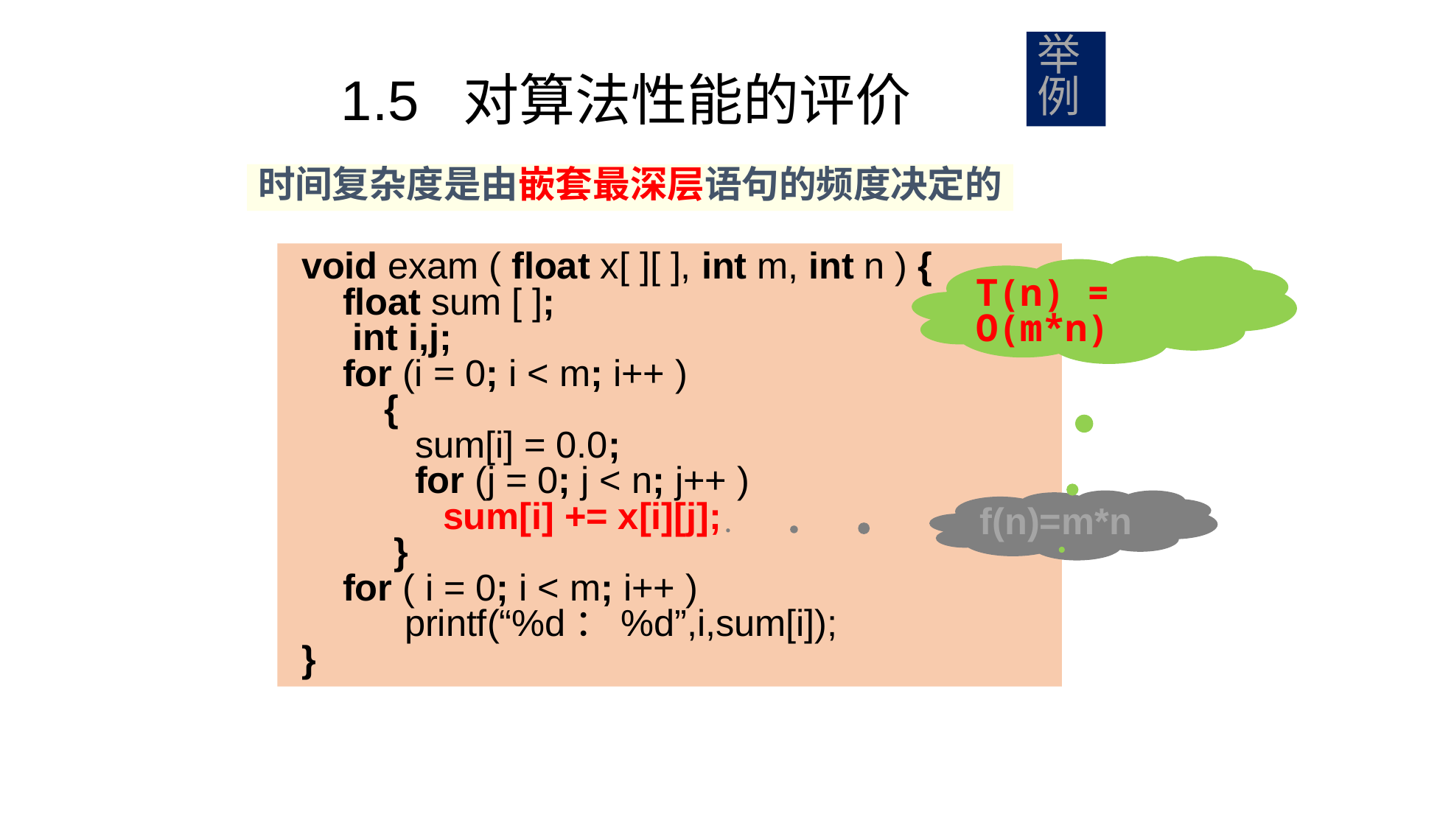

举例
1.5  对算法性能的评价
时间复杂度是由嵌套最深层语句的频度决定的
 void exam ( float x[ ][ ], int m, int n ) {
     float sum [ ];
      int i,j;
     for (i = 0; i < m; i++ )
         {
            sum[i] = 0.0;
            for (j = 0; j < n; j++ )
	    sum[i] += x[i][j];
          }
     for ( i = 0; i < m; i++ )
           printf(“%d：%d”,i,sum[i]);
 }
T(n) = O(m*n)
f(n)=m*n